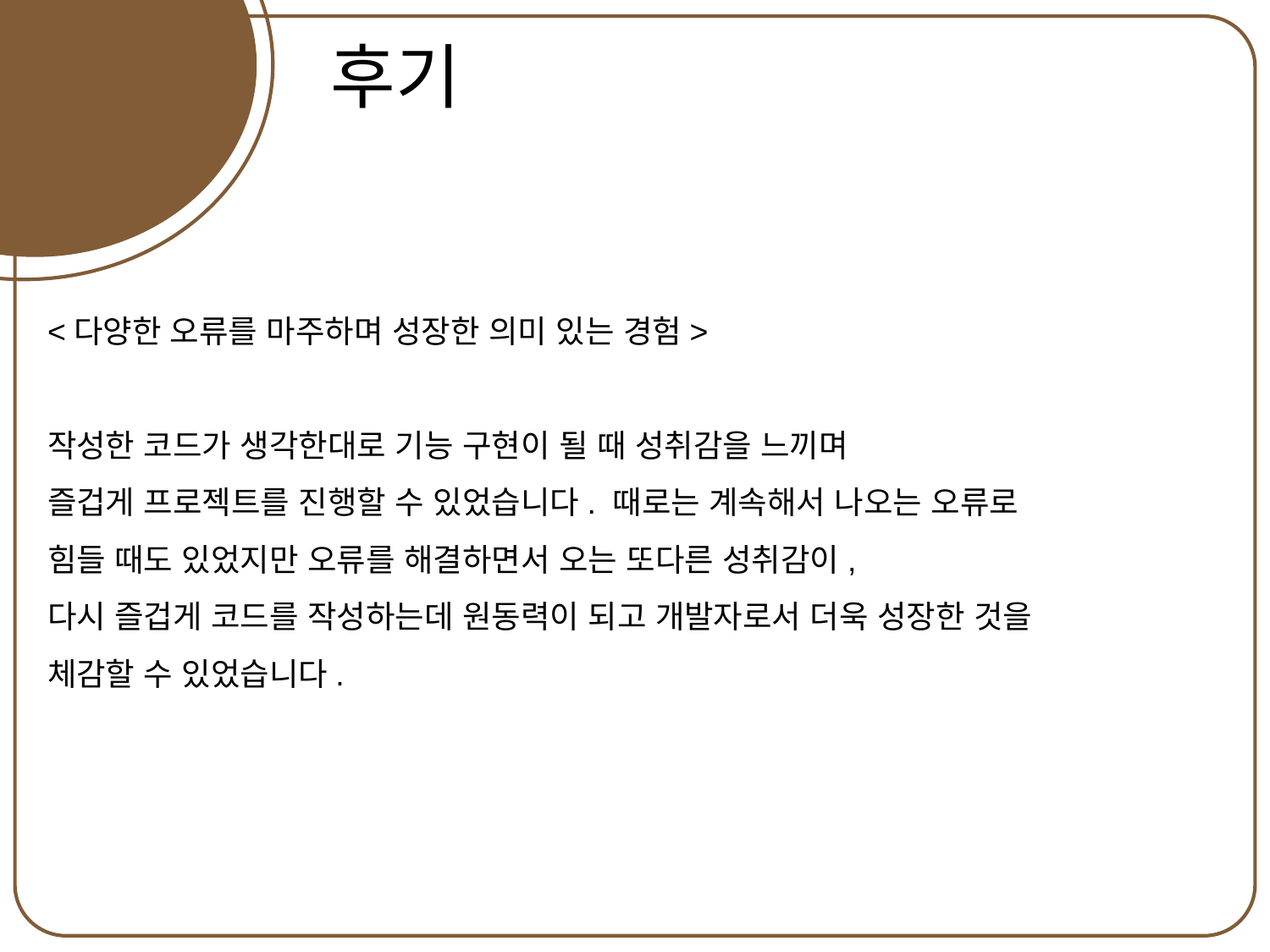

박신영

후기
<다양한 오류를 마주하며 성장한 의미 있는 경험>

작성한 코드가 생각한대로 기능 구현이 될 때 성취감을 느끼며
즐겁게 프로젝트를 진행할 수 있었습니다. 때로는 계속해서 나오는 오류로
힘들 때도 있었지만 오류를 해결하면서 오는 또다른 성취감이,
다시 즐겁게 코드를 작성하는데 원동력이 되고 개발자로서 더욱 성장한 것을
체감할 수 있었습니다.